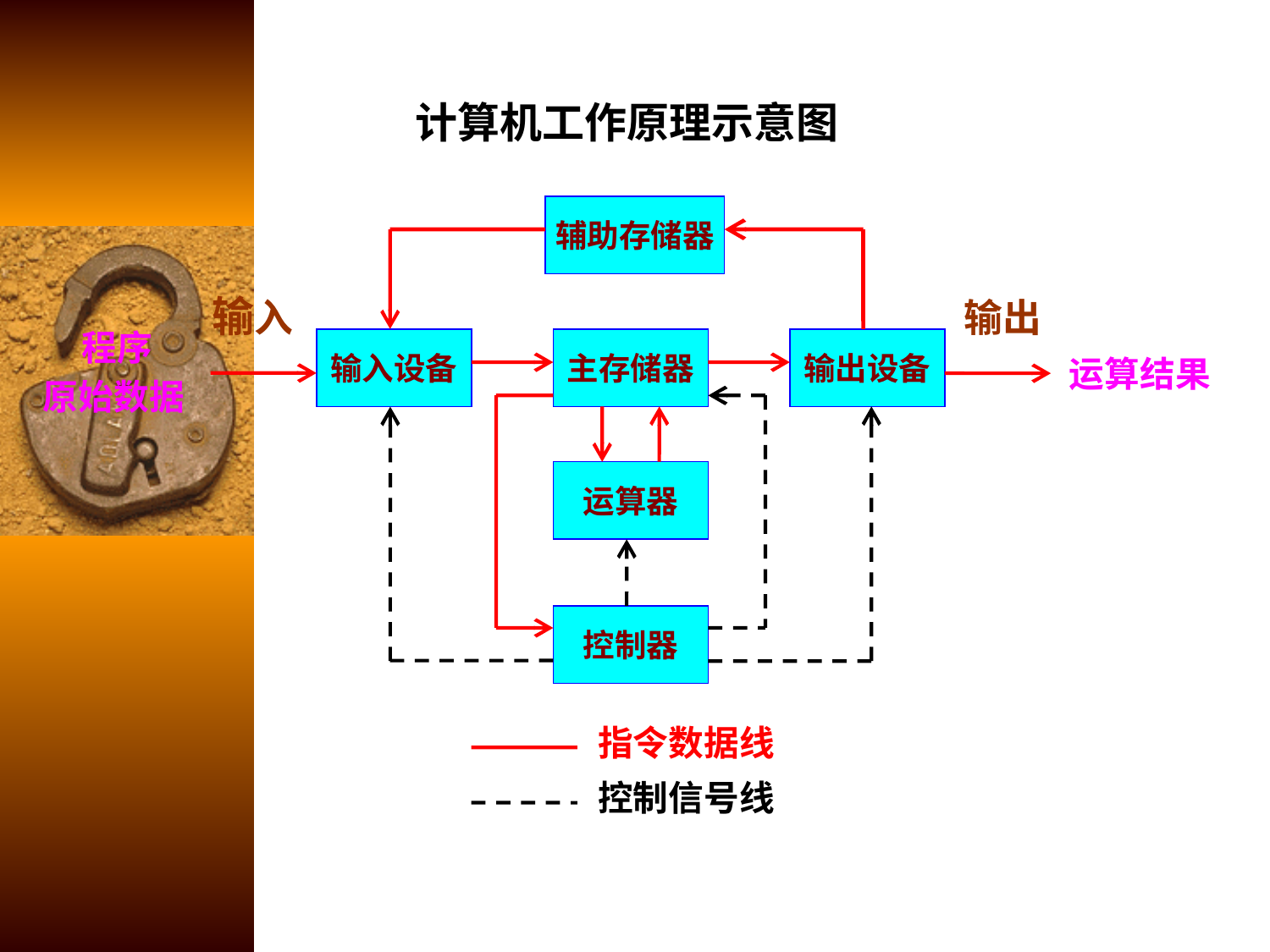

# 计算机工作原理示意图
辅助存储器

输入
输出
程序
原始数据
输入设备
主存储器
输出设备

运算器

控制器
指令数据线

控制信号线

运算结果